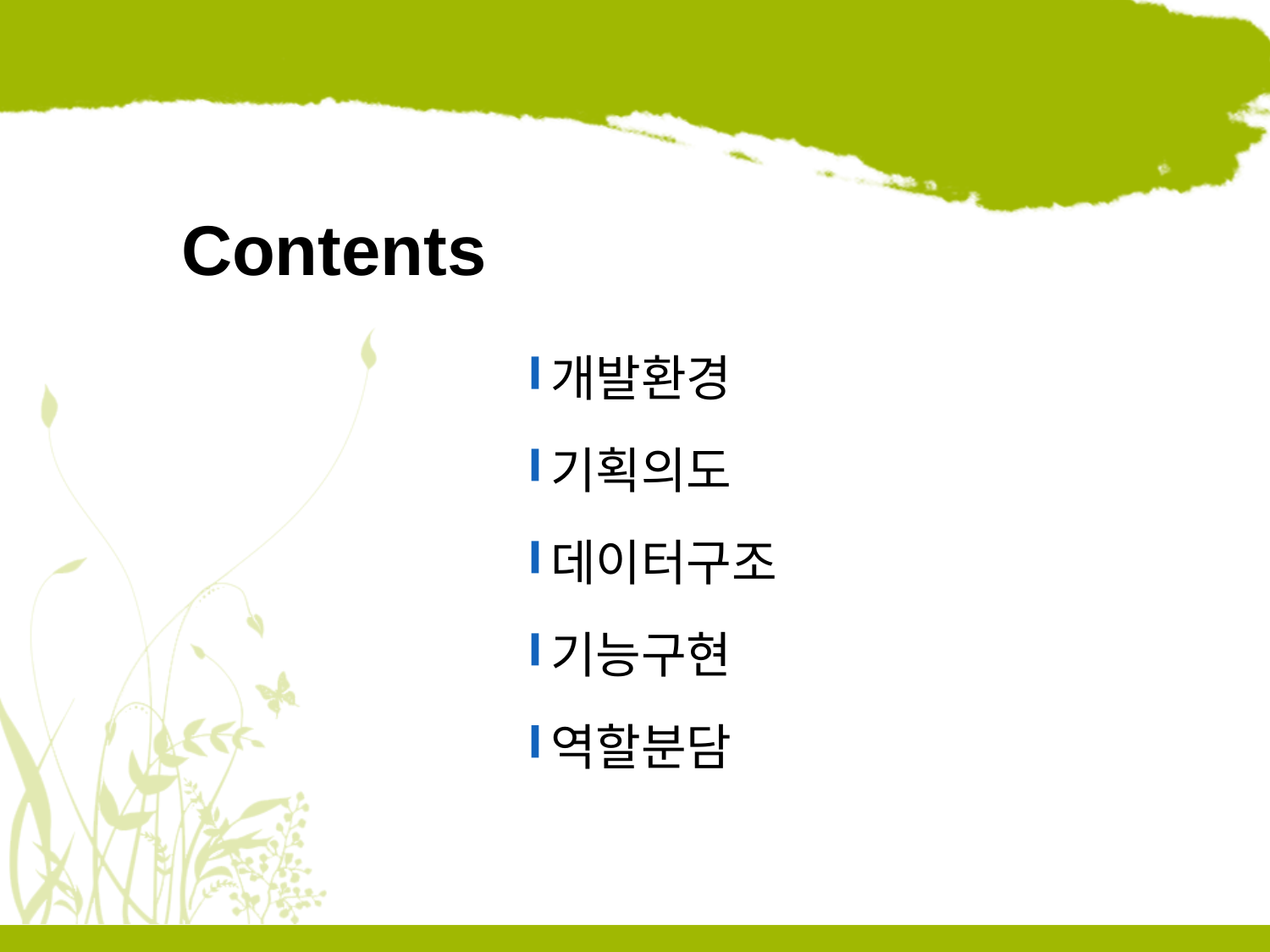

# Contents
개발환경

기획의도

데이터구조

기능구현

역할분담